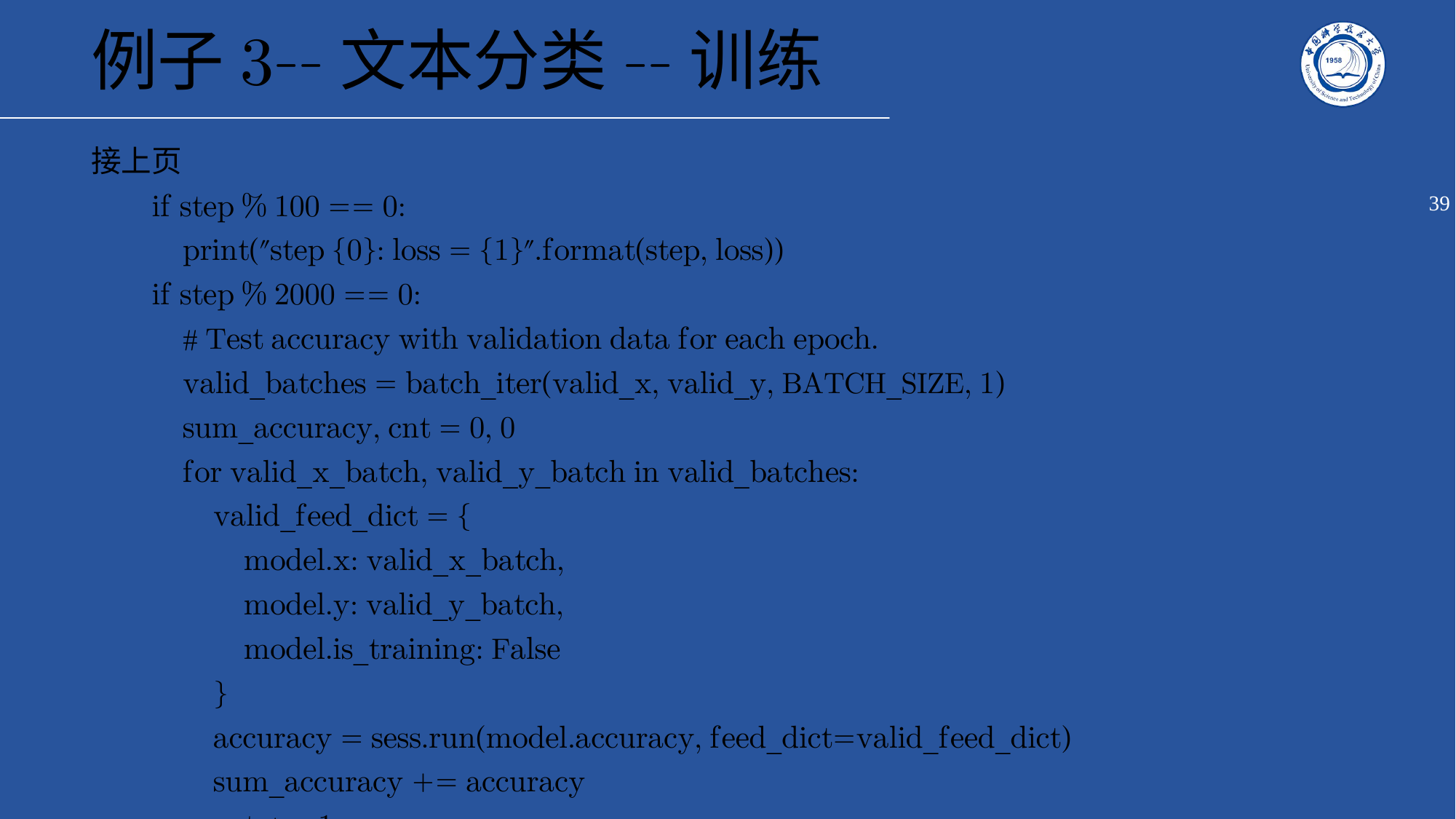

# 例子3--文本分类--训练
39
接上页
        if step % 100 == 0:
            print("step {0}: loss = {1}".format(step, loss))
        if step % 2000 == 0:
            # Test accuracy with validation data for each epoch.
            valid_batches = batch_iter(valid_x, valid_y, BATCH_SIZE, 1)
            sum_accuracy, cnt = 0, 0
            for valid_x_batch, valid_y_batch in valid_batches:
                valid_feed_dict = {
                    model.x: valid_x_batch,
                    model.y: valid_y_batch,
                    model.is_training: False
                }
                accuracy = sess.run(model.accuracy, feed_dict=valid_feed_dict)
                sum_accuracy += accuracy
                cnt += 1
            valid_accuracy = sum_accuracy / cnt

            print("\nValidation Accuracy = {1}\n".format(step // num_batches_per_epoch, sum_accuracy / cnt))

            # Save model
            if valid_accuracy > max_accuracy:
                max_accuracy = valid_accuracy
                saver.save(sess, "{0}/{1}.ckpt".format(args.model, args.model), global_step=step)
                print("Model is saved.\n")

39